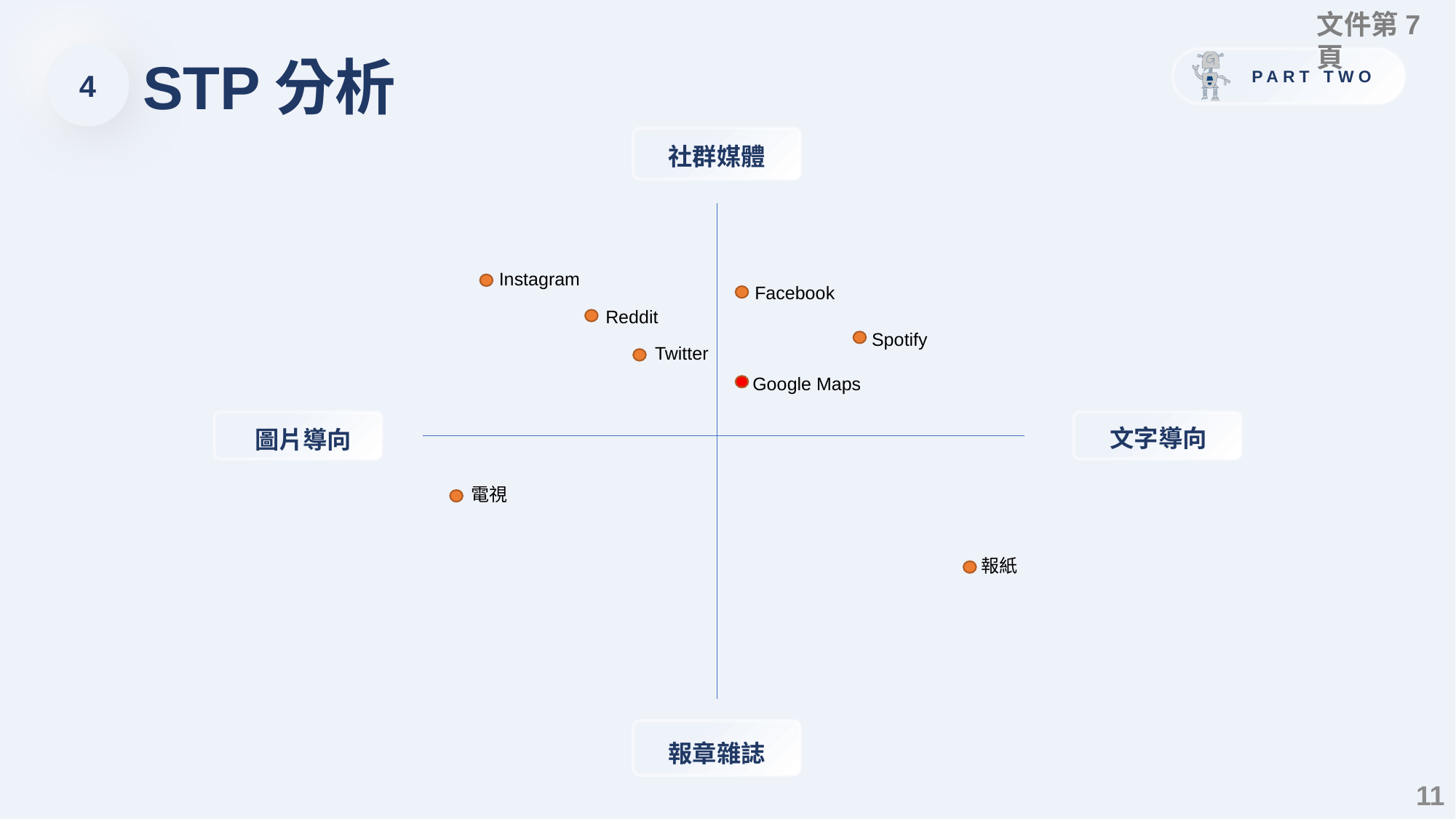

文件第7頁
STP分析

4

社群媒體
Instagram

Facebook

 Reddit

Spotify

Twitter

Google Maps

文字導向

圖片導向
電視

報紙

報章雜誌
11